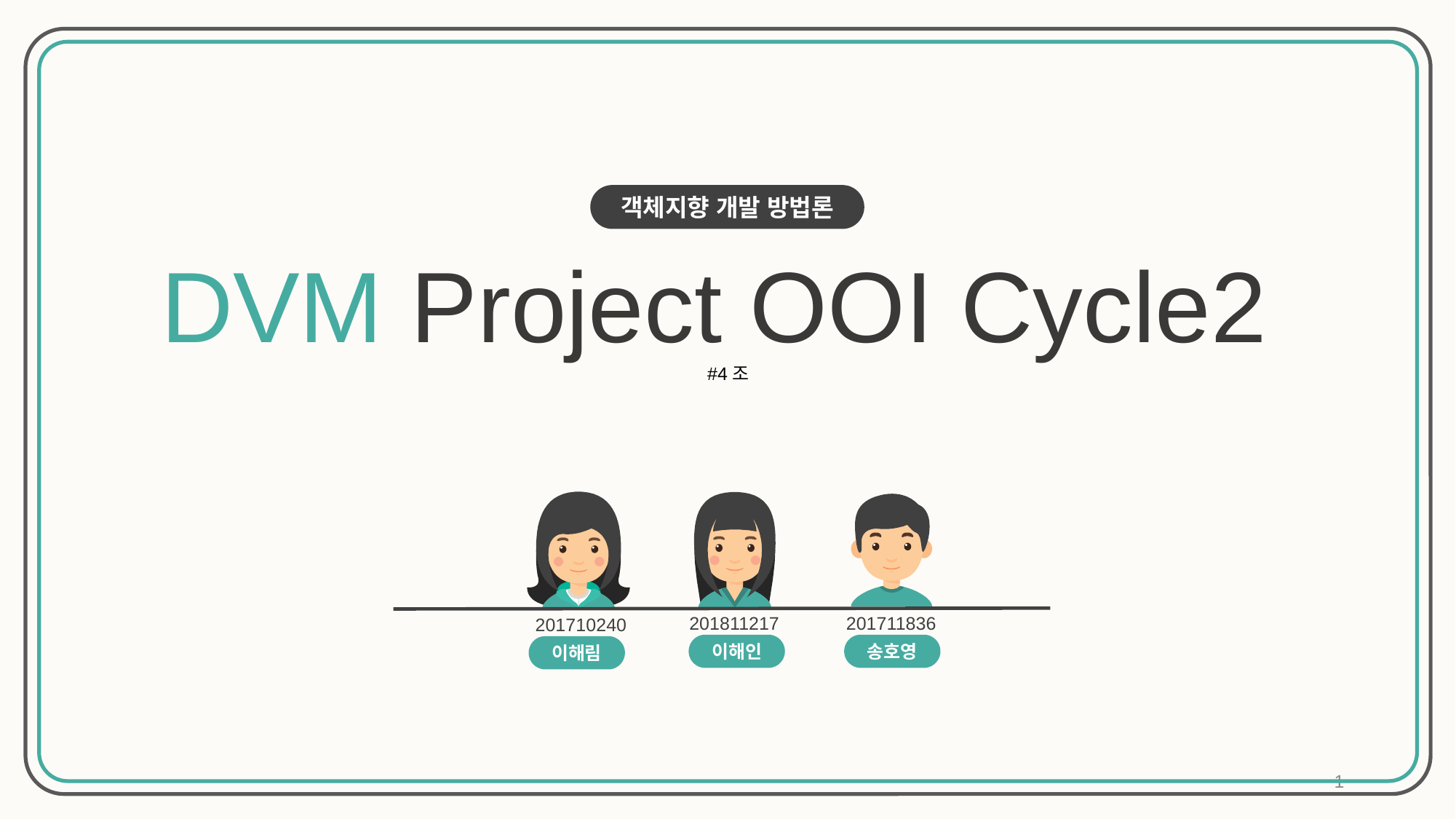

객체지향 개발 방법론
DVM Project OOI Cycle2
#4조

201711836
201811217
201710240
이해인
송호영
이해림
1